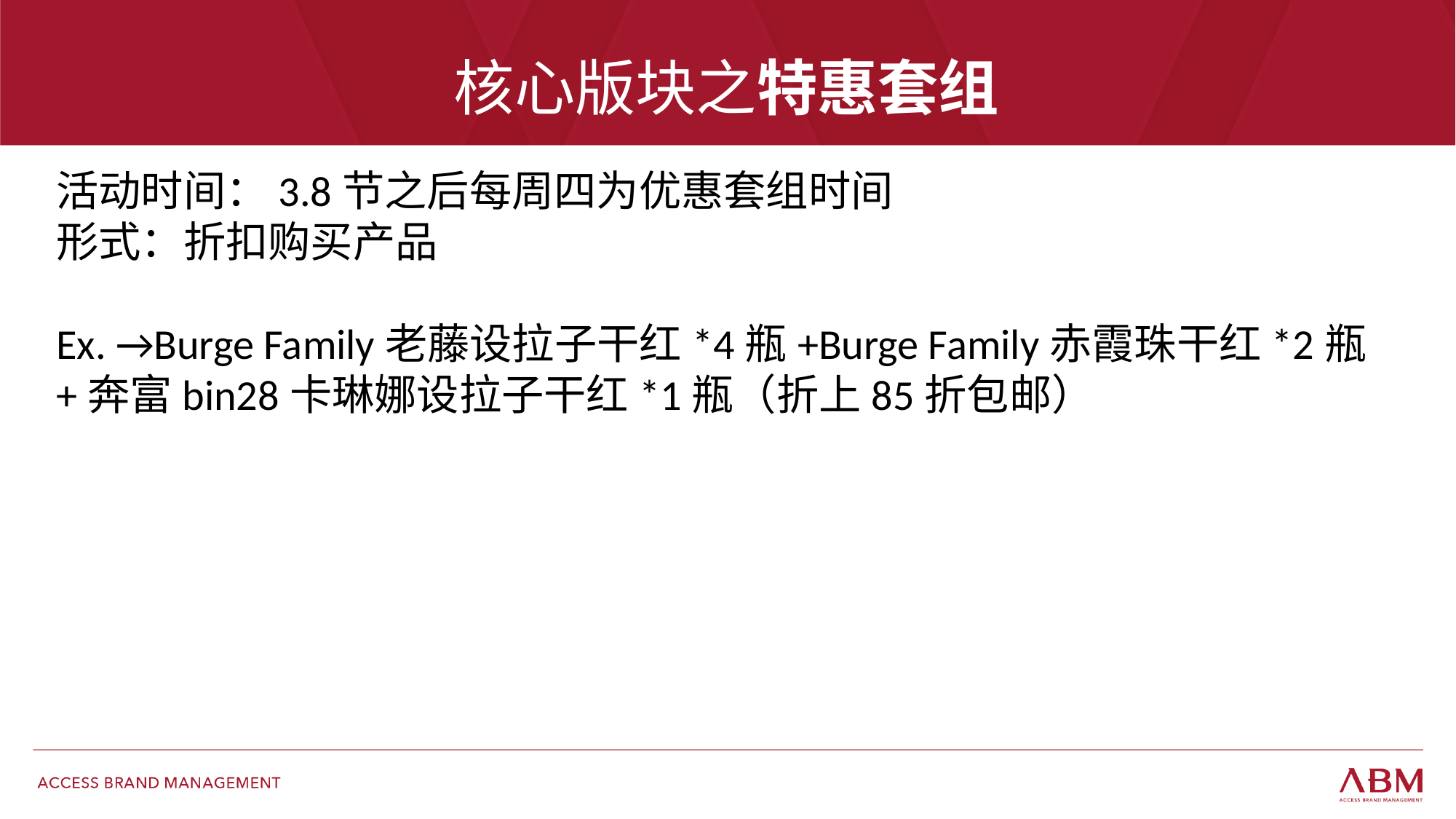

# 核心版块之特惠套组
活动时间：3.8节之后每周四为优惠套组时间
形式：折扣购买产品

Ex. →Burge Family老藤设拉子干红*4瓶+Burge Family赤霞珠干红*2瓶+奔富bin28卡琳娜设拉子干红*1瓶（折上85折包邮）